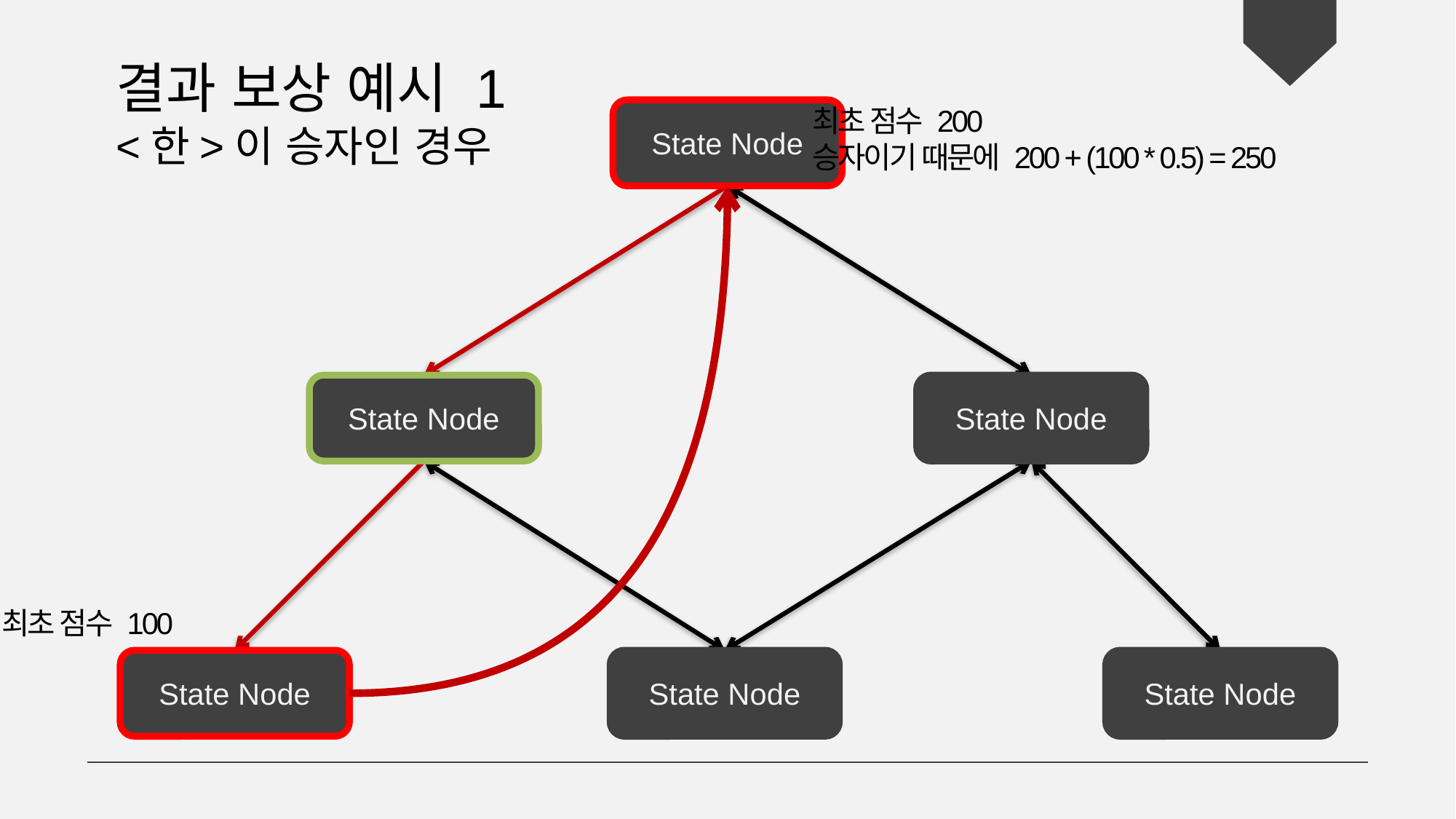

결과 보상 예시 1
<한>이 승자인 경우
최초 점수 200
승자이기 때문에 200 + (100 * 0.5) = 250
State Node
State Node
State Node
최초 점수 100
State Node
State Node
State Node